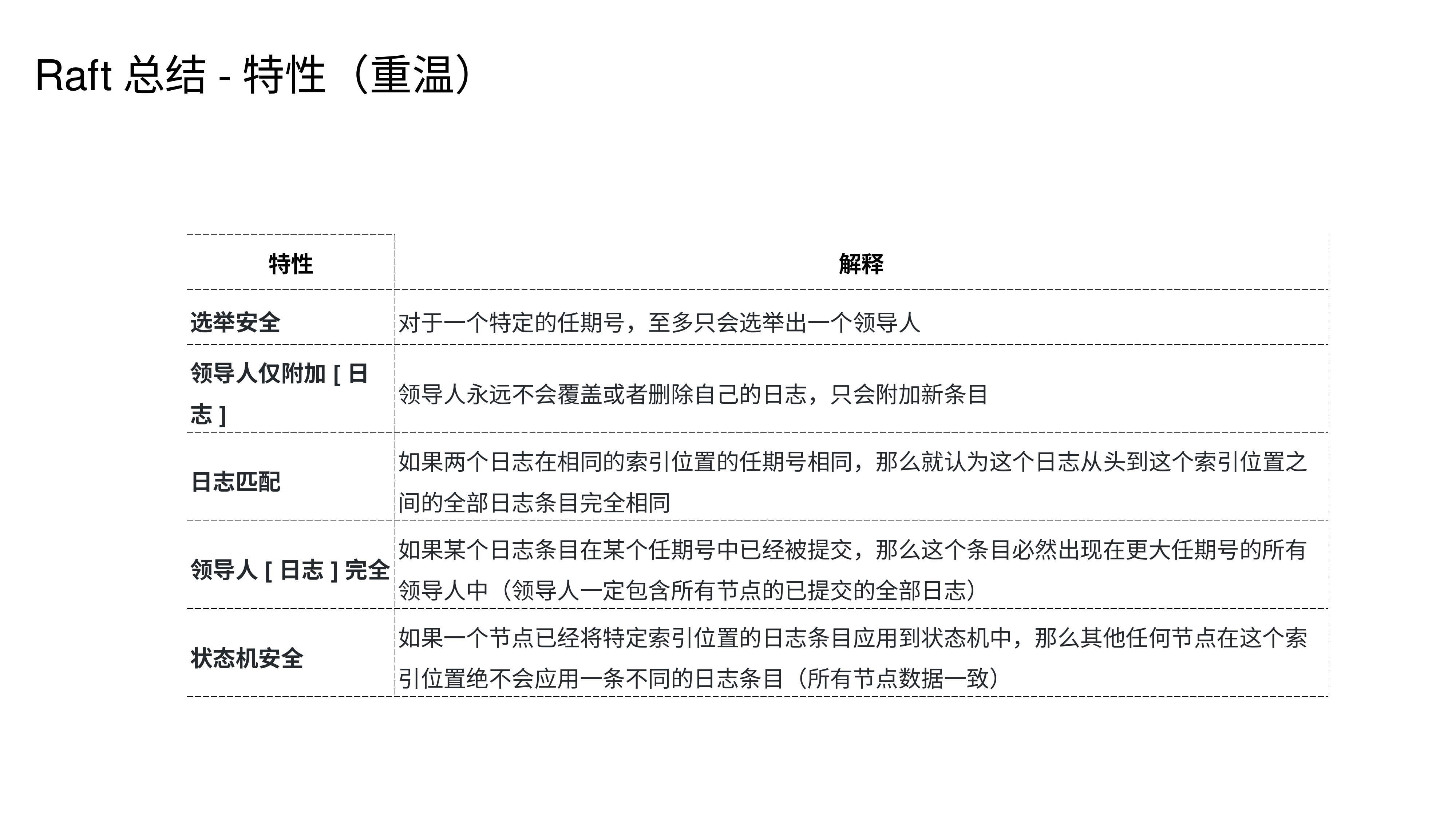

Raft总结-特性（重温）
| 特性 | 解释 |
| --- | --- |
| 选举安全 | 对于一个特定的任期号，至多只会选举出一个领导人 |
| 领导人仅附加[日志] | 领导人永远不会覆盖或者删除自己的日志，只会附加新条目 |
| 日志匹配 | 如果两个日志在相同的索引位置的任期号相同，那么就认为这个日志从头到这个索引位置之间的全部日志条目完全相同 |
| 领导人[日志]完全 | 如果某个日志条目在某个任期号中已经被提交，那么这个条目必然出现在更大任期号的所有领导人中（领导人一定包含所有节点的已提交的全部日志） |
| 状态机安全 | 如果一个节点已经将特定索引位置的日志条目应用到状态机中，那么其他任何节点在这个索引位置绝不会应用一条不同的日志条目（所有节点数据一致） |